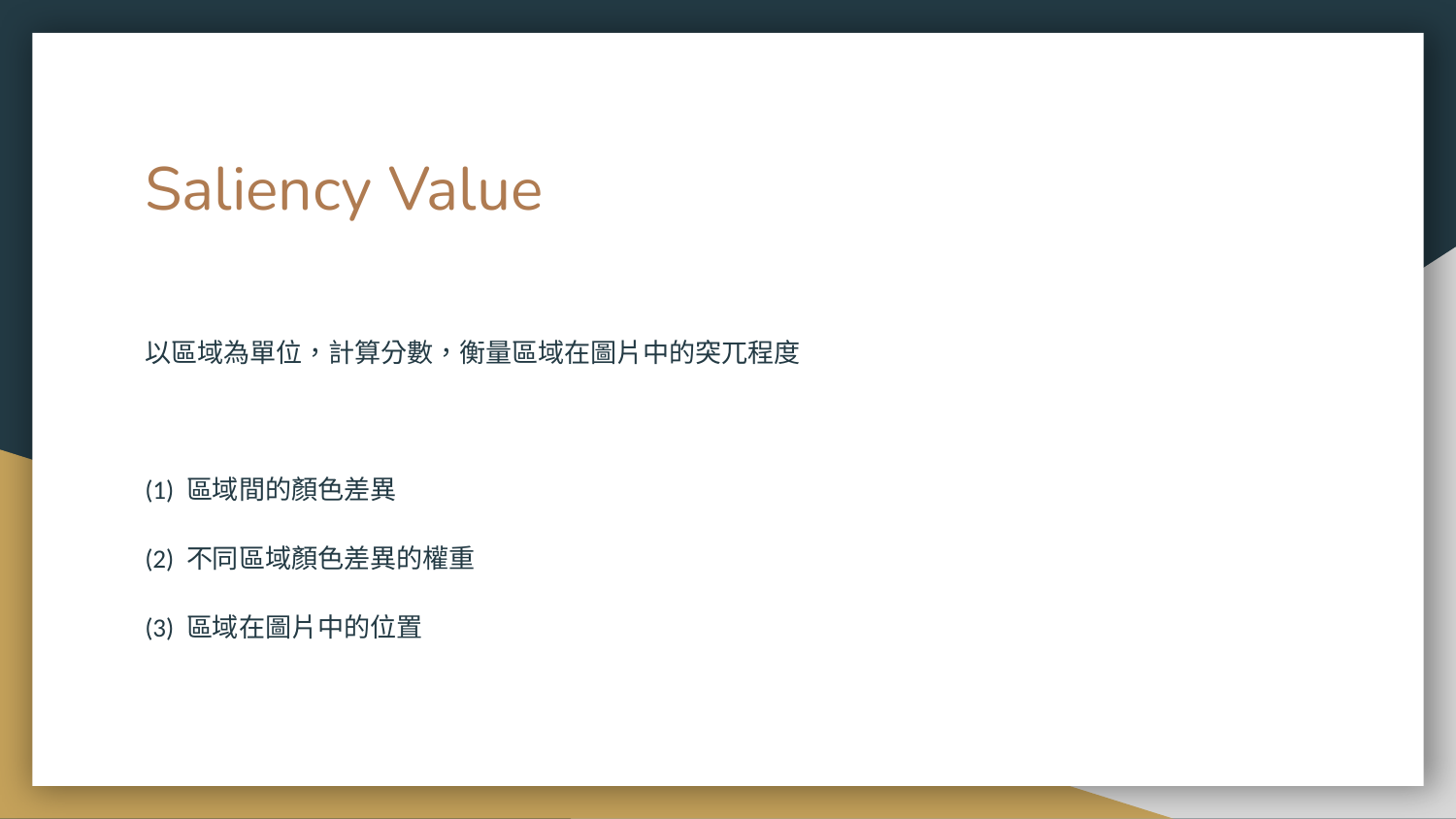

# Saliency Value
以區域為單位，計算分數，衡量區域在圖片中的突兀程度

(1) 區域間的顏色差異
(2) 不同區域顏色差異的權重
(3) 區域在圖片中的位置